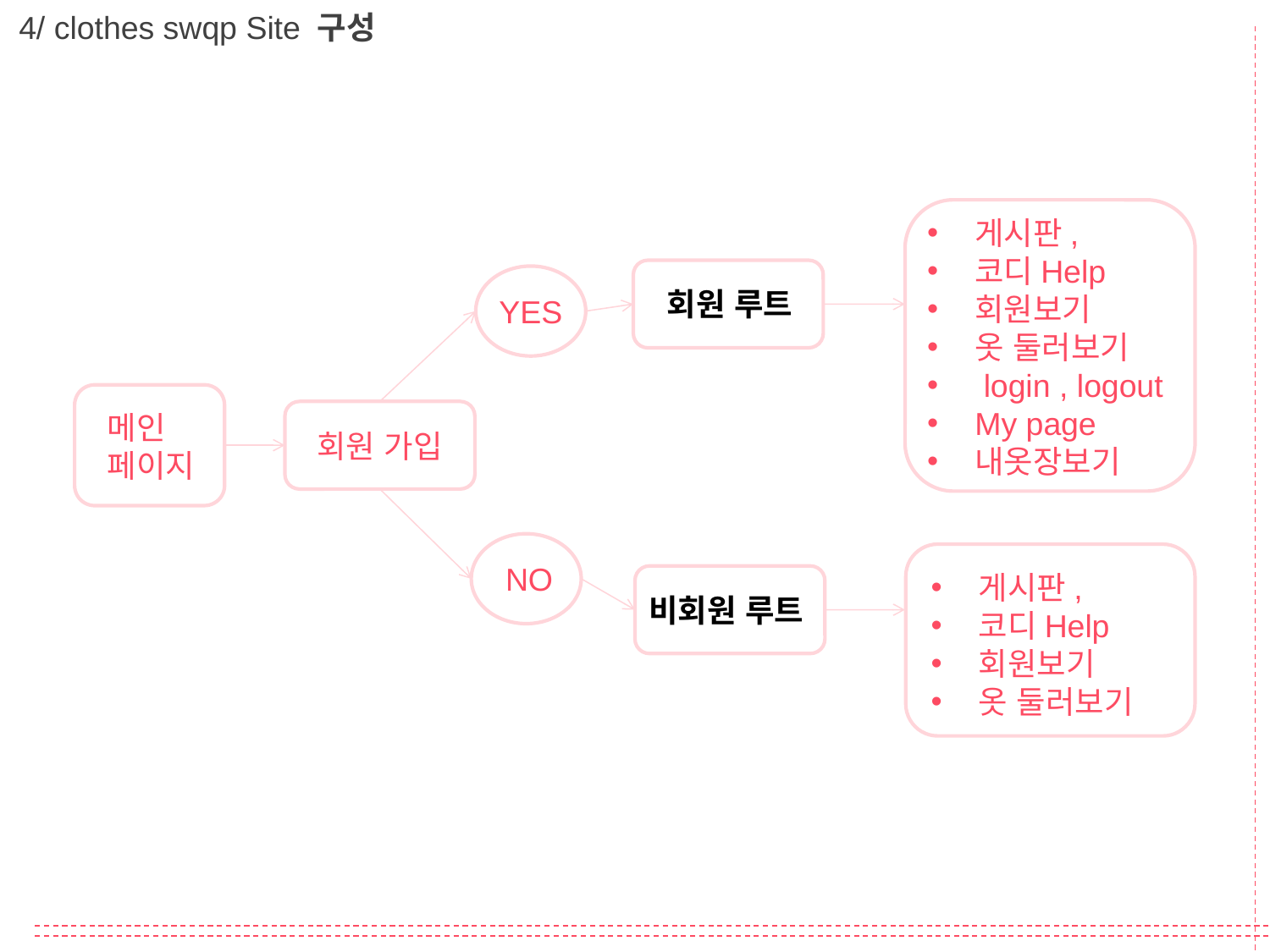

4/ clothes swqp Site 구성

게시판,
코디Help
회원보기
옷 둘러보기
 login , logout
My page
내옷장보기

회원 루트
YES

메인
페이지

회원 가입

NO
게시판,
코디Help
회원보기
옷 둘러보기

비회원 루트